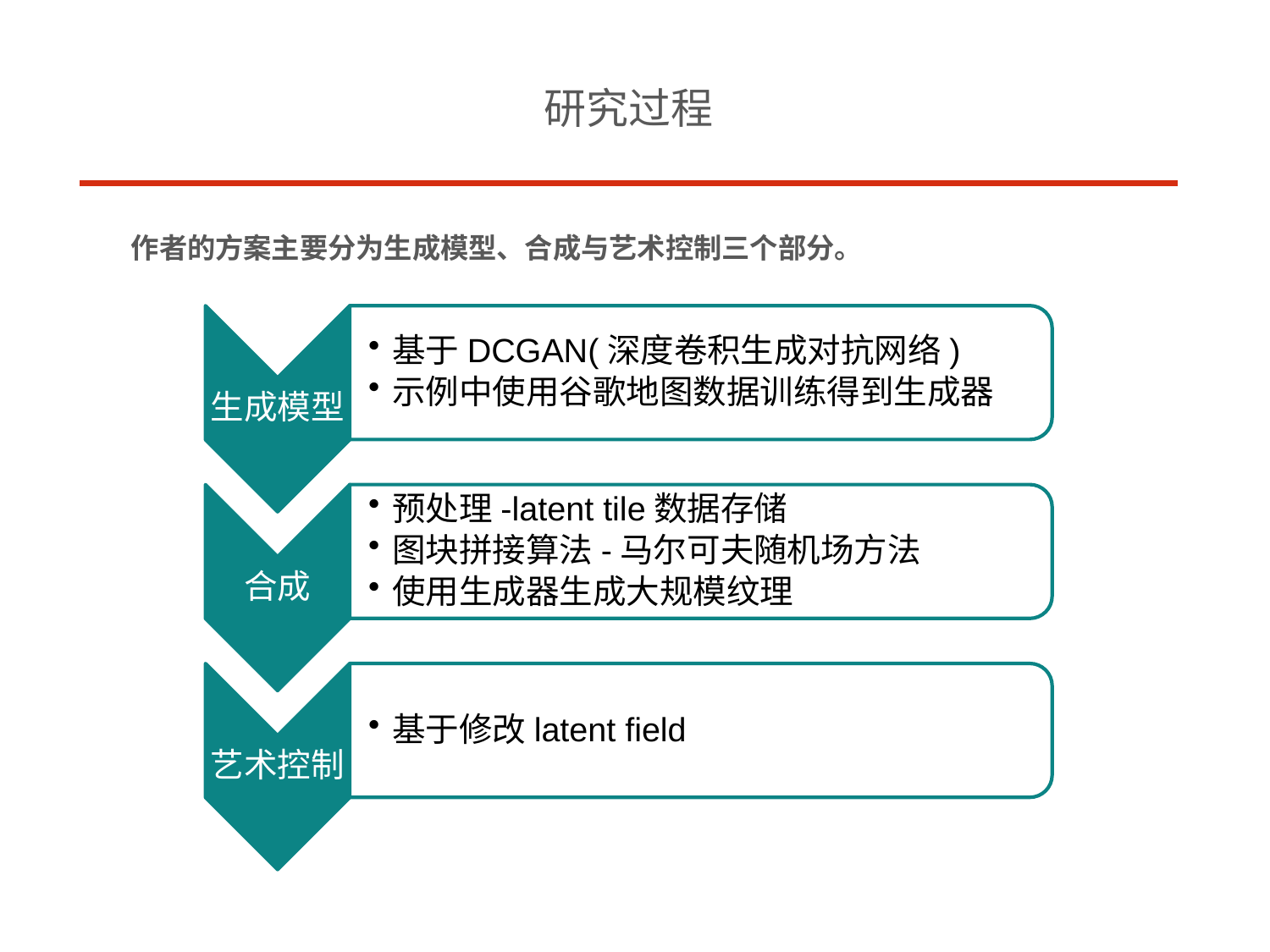

研究过程
       作者的方案主要分为生成模型、合成与艺术控制三个部分。

生成模型
基于DCGAN(深度卷积生成对抗网络)
示例中使用谷歌地图数据训练得到生成器
合成
预处理-latent tile数据存储
图块拼接算法-马尔可夫随机场方法
使用生成器生成大规模纹理
艺术控制
基于修改latent field